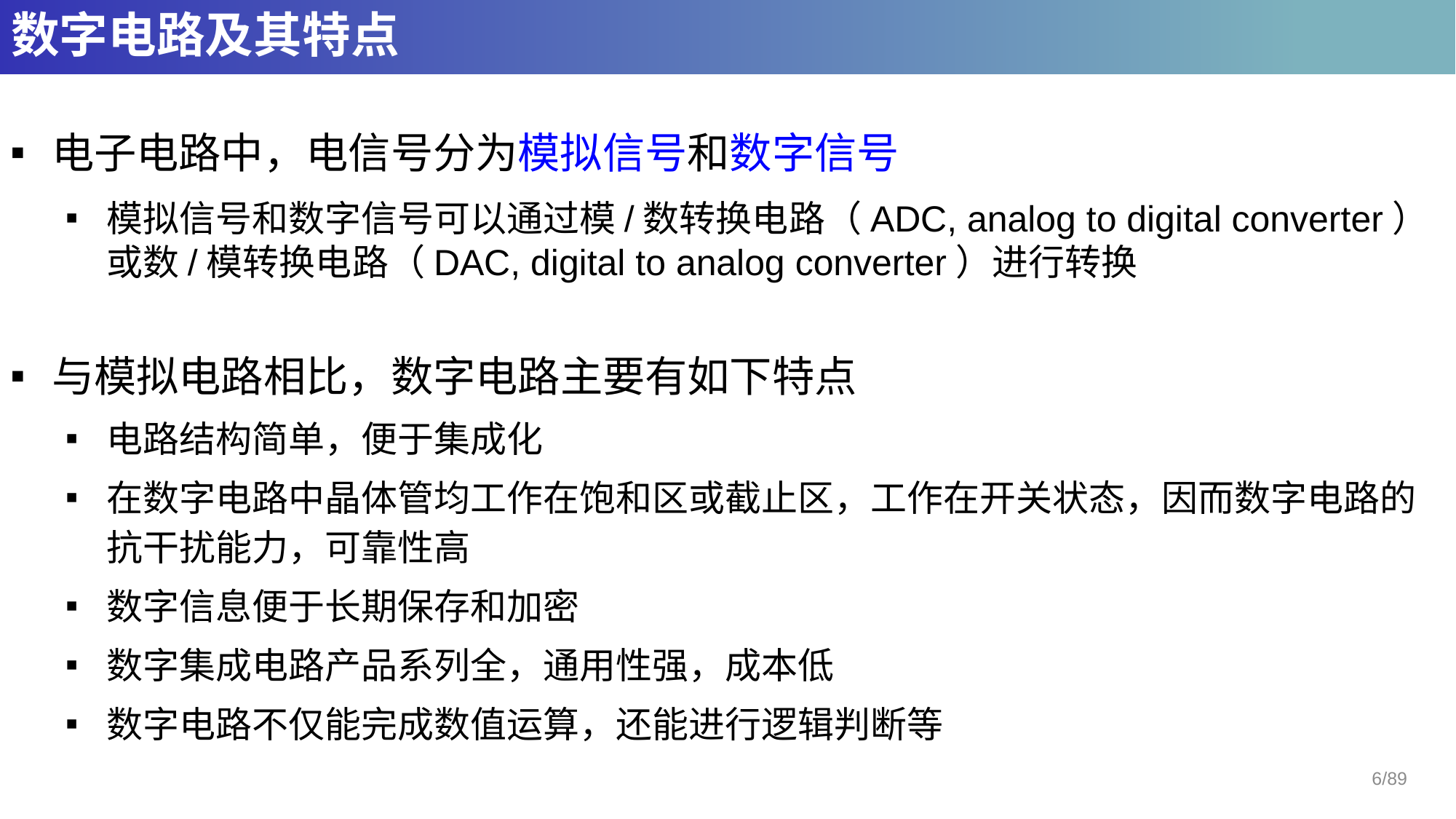

# 数字电路及其特点
电子电路中，电信号分为模拟信号和数字信号
模拟信号和数字信号可以通过模/数转换电路（ADC, analog to digital converter）或数/模转换电路（DAC, digital to analog converter）进行转换
与模拟电路相比，数字电路主要有如下特点
电路结构简单，便于集成化
在数字电路中晶体管均工作在饱和区或截止区，工作在开关状态，因而数字电路的抗干扰能力，可靠性高
数字信息便于长期保存和加密
数字集成电路产品系列全，通用性强，成本低
数字电路不仅能完成数值运算，还能进行逻辑判断等
6/89